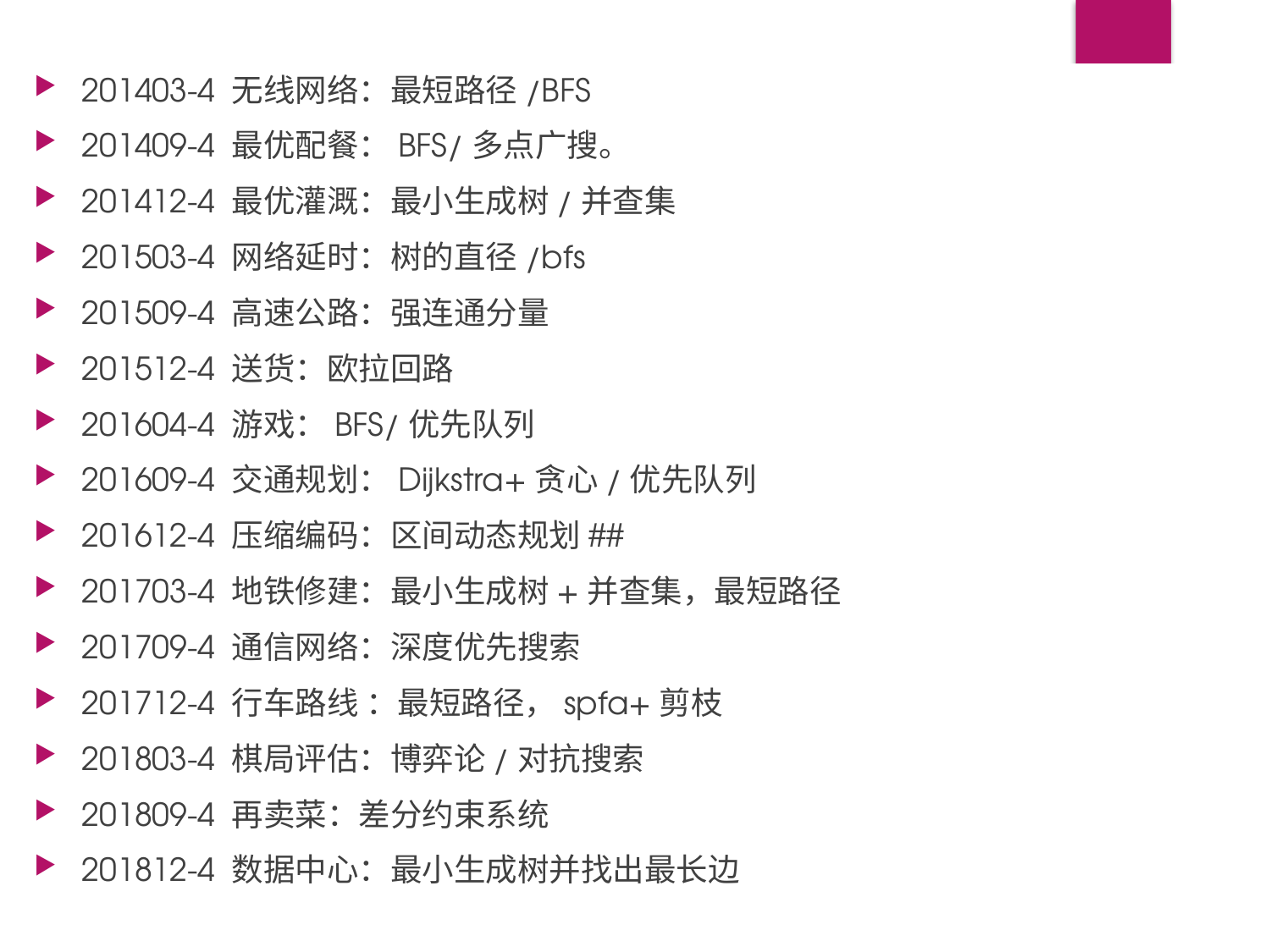

201403-4 无线网络：最短路径/BFS
201409-4 最优配餐：BFS/多点广搜。
201412-4 最优灌溉：最小生成树/并查集
201503-4 网络延时：树的直径/bfs
201509-4 高速公路：强连通分量
201512-4 送货：欧拉回路
201604-4 游戏：BFS/优先队列
201609-4 交通规划：Dijkstra+贪心/优先队列
201612-4 压缩编码：区间动态规划##
201703-4 地铁修建：最小生成树+并查集，最短路径
201709-4 通信网络：深度优先搜索
201712-4 行车路线 ：最短路径，spfa+剪枝
201803-4 棋局评估：博弈论/对抗搜索
201809-4 再卖菜：差分约束系统
201812-4 数据中心：最小生成树并找出最长边